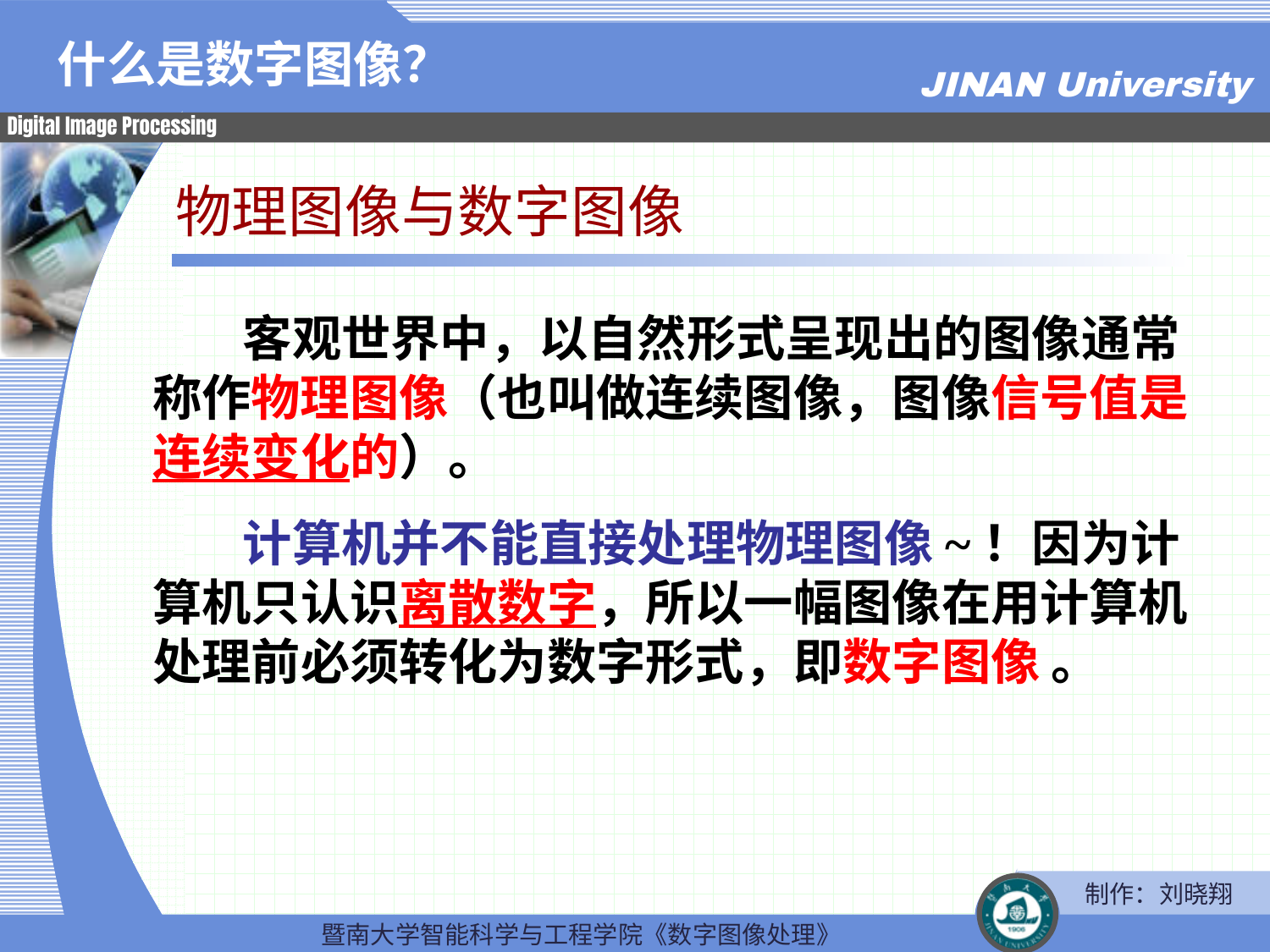

什么是数字图像？
物理图像与数字图像
       客观世界中，以自然形式呈现出的图像通常称作物理图像（也叫做连续图像，图像信号值是连续变化的）。
       计算机并不能直接处理物理图像~！因为计算机只认识离散数字，所以一幅图像在用计算机处理前必须转化为数字形式，即数字图像 。

9